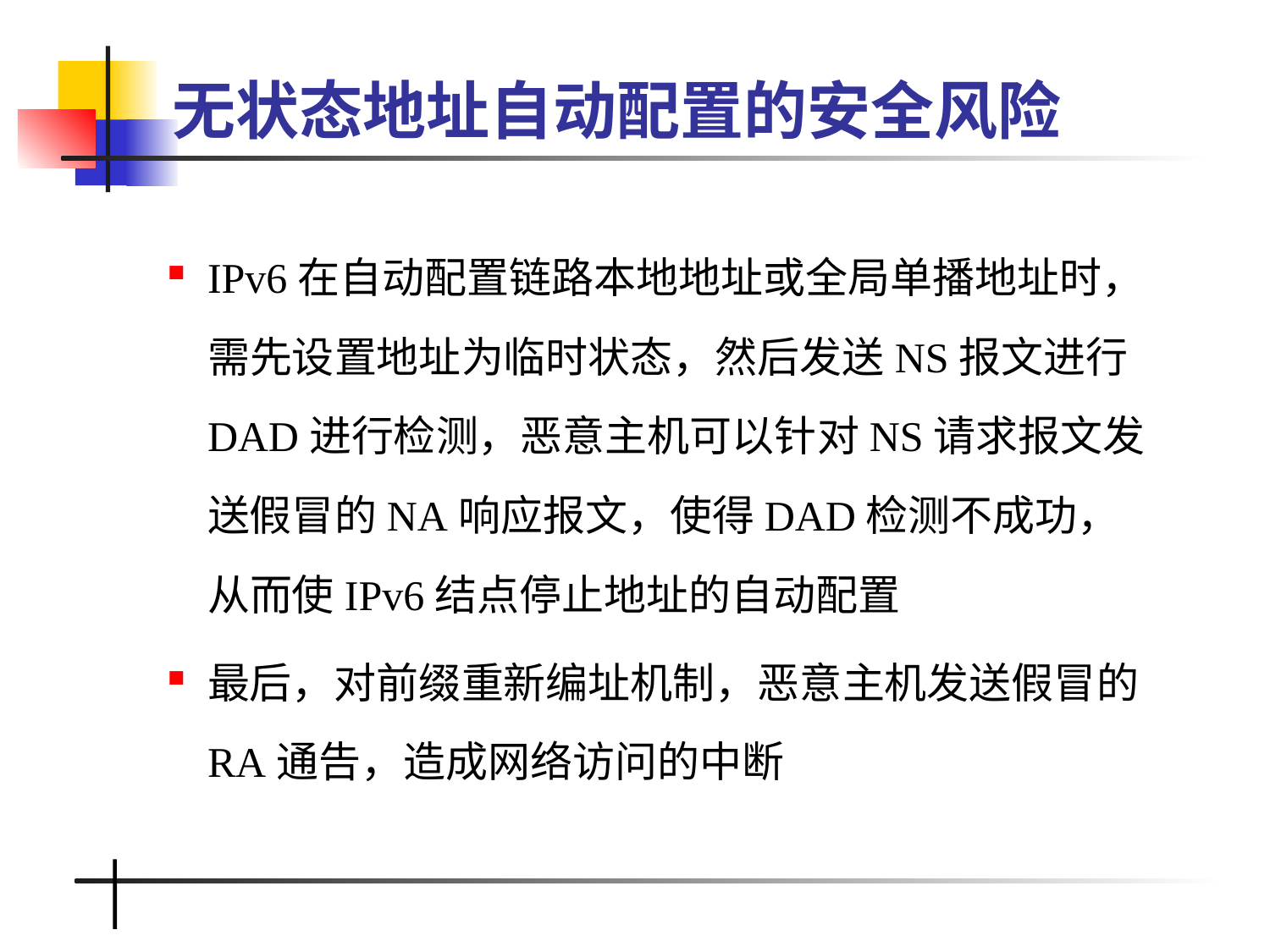

# 无状态地址自动配置的安全风险
IPv6在自动配置链路本地地址或全局单播地址时，需先设置地址为临时状态，然后发送NS报文进行DAD进行检测，恶意主机可以针对NS请求报文发送假冒的NA响应报文，使得DAD检测不成功，从而使IPv6结点停止地址的自动配置
最后，对前缀重新编址机制，恶意主机发送假冒的RA通告，造成网络访问的中断